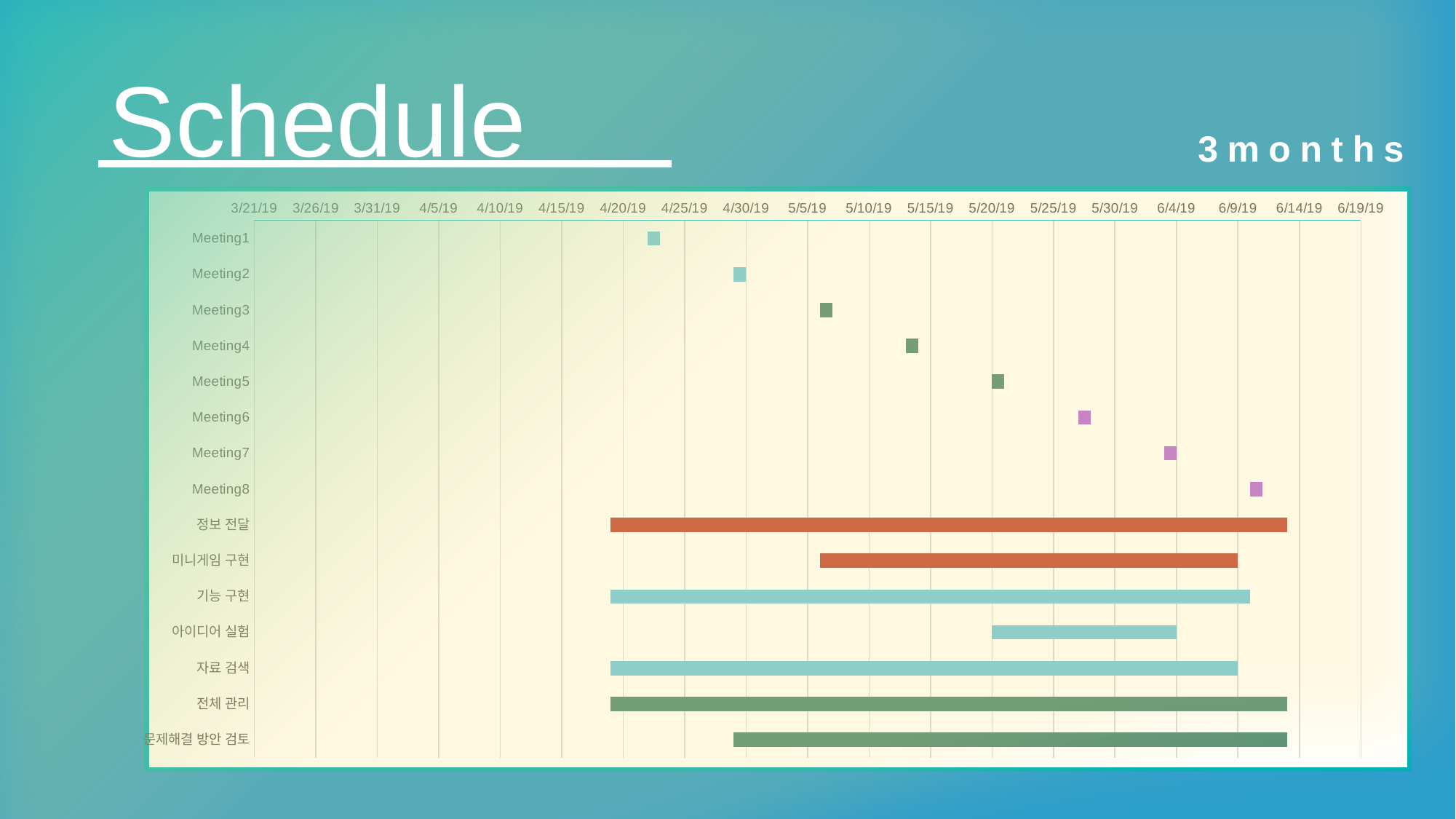

Schedule
3months

### Chart

| Category |  |  |  |
|---|---|---|---|
| Meeting1 | 43577.0 | 1.0 | 0.0 |
| Meeting2 | 43584.0 | 1.0 | 0.0 |
| Meeting3 | 43591.0 | 1.0 | 0.0 |
| Meeting4 | 43598.0 | 1.0 | 0.0 |
| Meeting5 | 43605.0 | 1.0 | 0.0 |
| Meeting6 | 43612.0 | 1.0 | 0.0 |
| Meeting7 | 43619.0 | 1.0 | 0.0 |
| Meeting8 | 43626.0 | 1.0 | 0.0 |
| 정보 전달 | 43574.0 | 55.0 | 0.0 |
| 미니게임 구현 | 43591.0 | 34.0 | 0.0 |
| 기능 구현 | 43574.0 | 52.0 | 0.0 |
| 아이디어 실험 | 43605.0 | 15.0 | 0.0 |
| 자료 검색 | 43574.0 | 51.0 | 0.0 |
| 전체 관리 | 43574.0 | 55.0 | 0.0 |
| 문제해결 방안 검토 | 43584.0 | 45.0 | 0.0 |